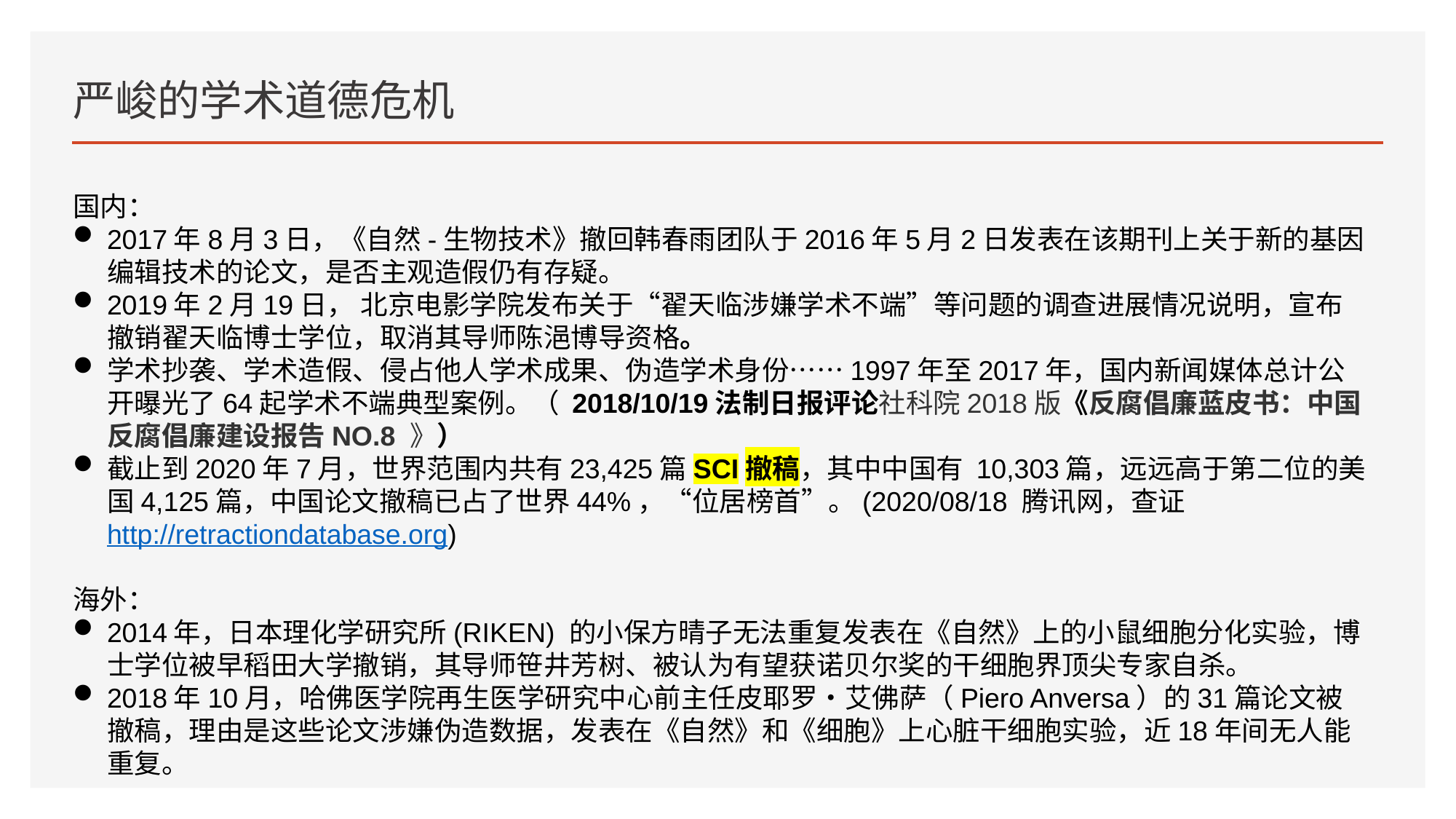

# 严峻的学术道德危机
国内：
2017年8月3日，《自然-生物技术》撤回韩春雨团队于2016年5月2日发表在该期刊上关于新的基因编辑技术的论文，是否主观造假仍有存疑。
2019年2月19日， 北京电影学院发布关于“翟天临涉嫌学术不端”等问题的调查进展情况说明，宣布撤销翟天临博士学位，取消其导师陈浥博导资格。
学术抄袭、学术造假、侵占他人学术成果、伪造学术身份……1997年至2017年，国内新闻媒体总计公开曝光了64起学术不端典型案例。（ 2018/10/19法制日报评论社科院2018版《反腐倡廉蓝皮书：中国反腐倡廉建设报告NO.8 》）
截止到2020年7月，世界范围内共有23,425篇SCI撤稿，其中中国有 10,303篇，远远高于第二位的美国4,125篇，中国论文撤稿已占了世界44%，“位居榜首”。(2020/08/18 腾讯网，查证 http://retractiondatabase.org)

海外：
2014年，日本理化学研究所(RIKEN) 的小保方晴子无法重复发表在《自然》上的小鼠细胞分化实验，博士学位被早稻田大学撤销，其导师笹井芳树、被认为有望获诺贝尔奖的干细胞界顶尖专家自杀。
2018年10月，哈佛医学院再生医学研究中心前主任皮耶罗•艾佛萨（Piero Anversa）的31篇论文被撤稿，理由是这些论文涉嫌伪造数据，发表在《自然》和《细胞》上心脏干细胞实验，近18年间无人能重复。